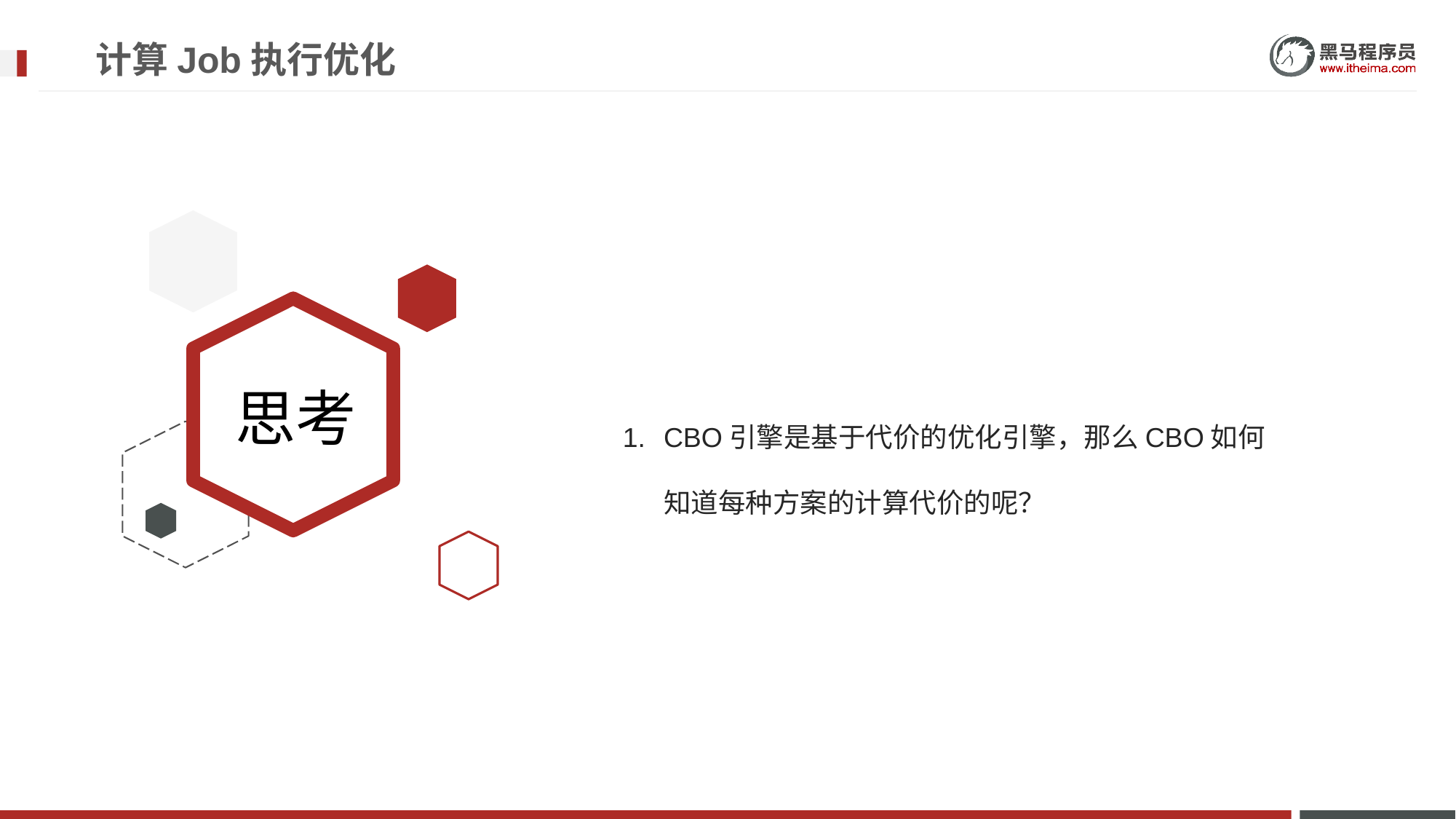

# 计算Job执行优化
CBO引擎是基于代价的优化引擎，那么CBO如何知道每种方案的计算代价的呢？